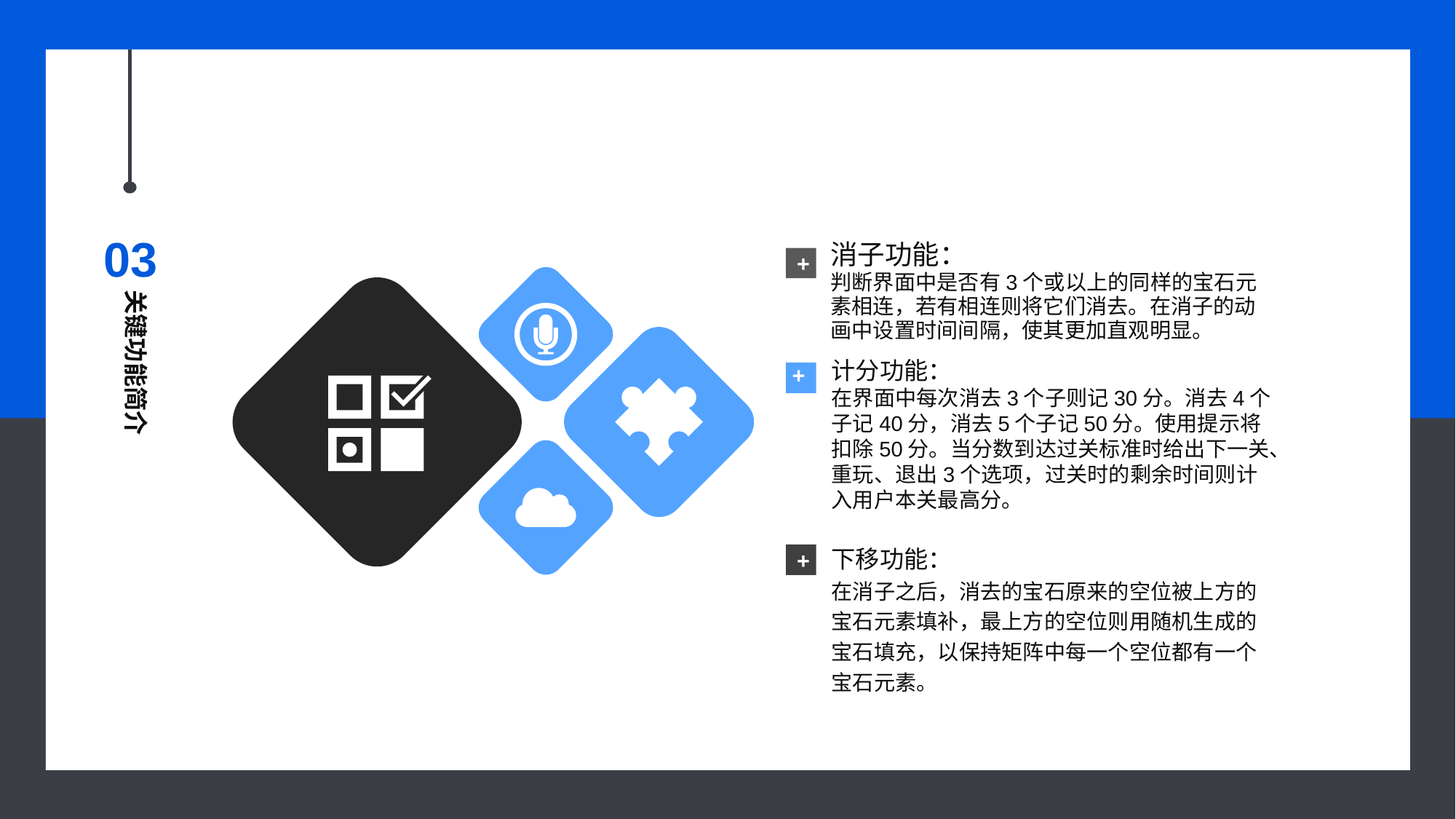

03
消子功能：
判断界面中是否有3个或以上的同样的宝石元素相连，若有相连则将它们消去。在消子的动画中设置时间间隔，使其更加直观明显。
+
关键功能简介

计分功能：
在界面中每次消去3个子则记30分。消去4个子记40分，消去5个子记50分。使用提示将扣除50分。当分数到达过关标准时给出下一关、重玩、退出3个选项，过关时的剩余时间则计入用户本关最高分。
+

下移功能：
在消子之后，消去的宝石原来的空位被上方的宝石元素填补，最上方的空位则用随机生成的宝石填充，以保持矩阵中每一个空位都有一个宝石元素。
+